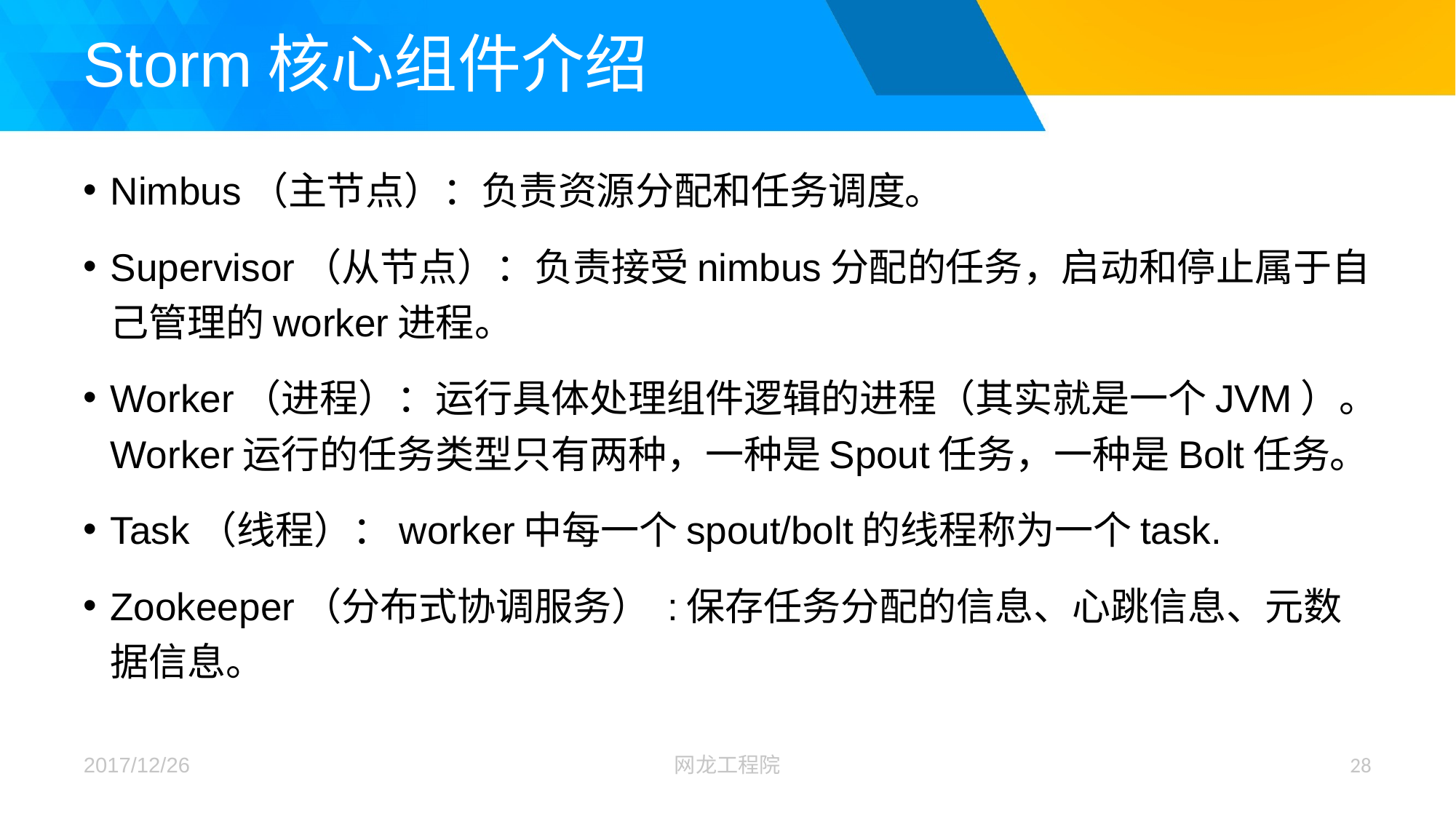

# Storm核心组件介绍
Nimbus（主节点）：负责资源分配和任务调度。
Supervisor（从节点）：负责接受nimbus分配的任务，启动和停止属于自己管理的worker进程。
Worker（进程）：运行具体处理组件逻辑的进程（其实就是一个JVM）。Worker运行的任务类型只有两种，一种是Spout任务，一种是Bolt任务。
Task（线程）：worker中每一个spout/bolt的线程称为一个task.
Zookeeper（分布式协调服务） :保存任务分配的信息、心跳信息、元数据信息。
2017/12/26
网龙工程院
28